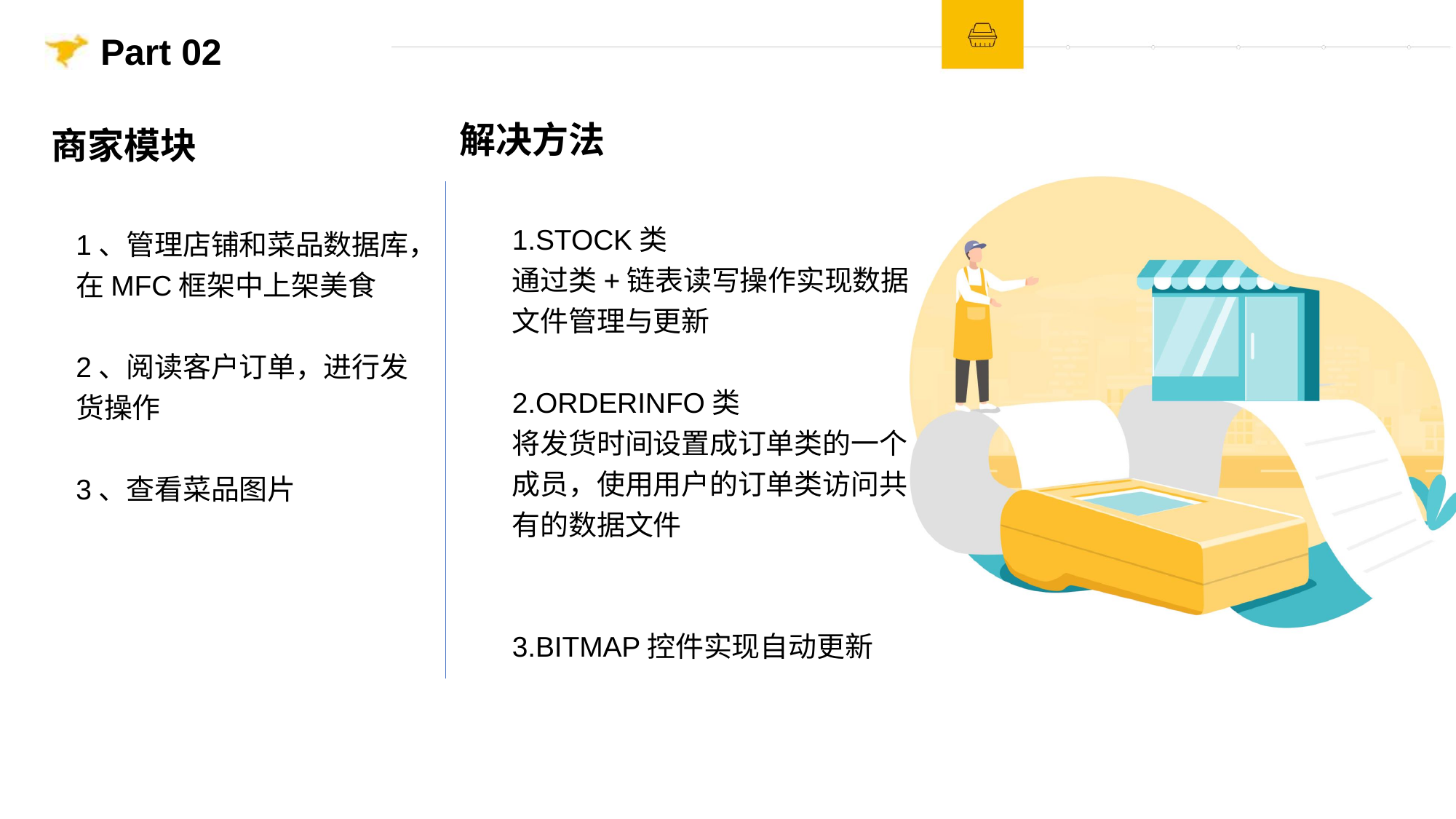

Part 02

解决方法
商家模块
1.STOCK类
通过类+链表读写操作实现数据文件管理与更新

2.ORDERINFO类
将发货时间设置成订单类的一个成员，使用用户的订单类访问共有的数据文件

3.BITMAP控件实现自动更新

1、管理店铺和菜品数据库，在MFC框架中上架美食

2、阅读客户订单，进行发货操作

3、查看菜品图片